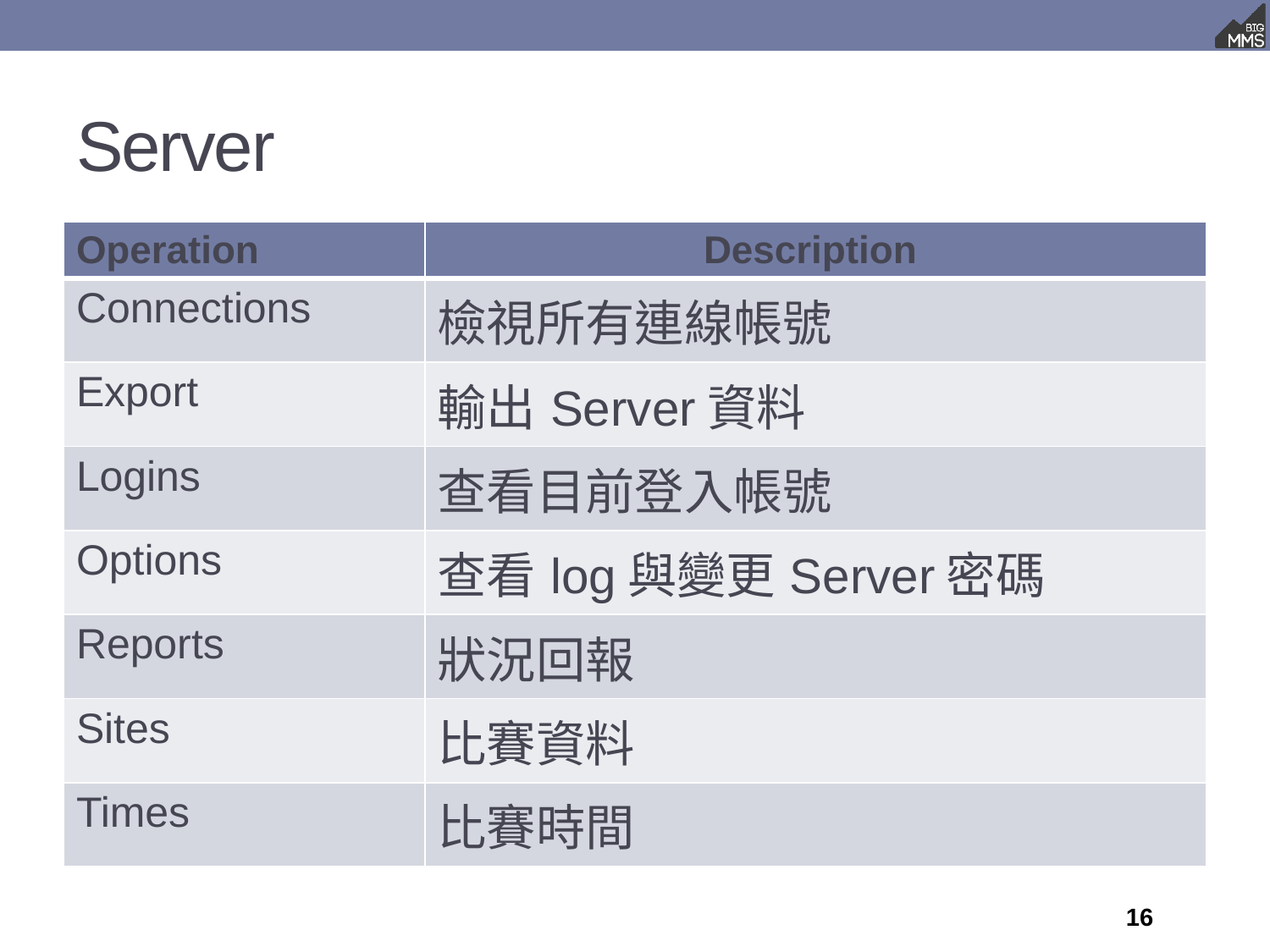

# Server
| Operation | Description |
| --- | --- |
| Connections | 檢視所有連線帳號 |
| Export | 輸出Server資料 |
| Logins | 查看目前登入帳號 |
| Options | 查看log與變更Server密碼 |
| Reports | 狀況回報 |
| Sites | 比賽資料 |
| Times | 比賽時間 |
16